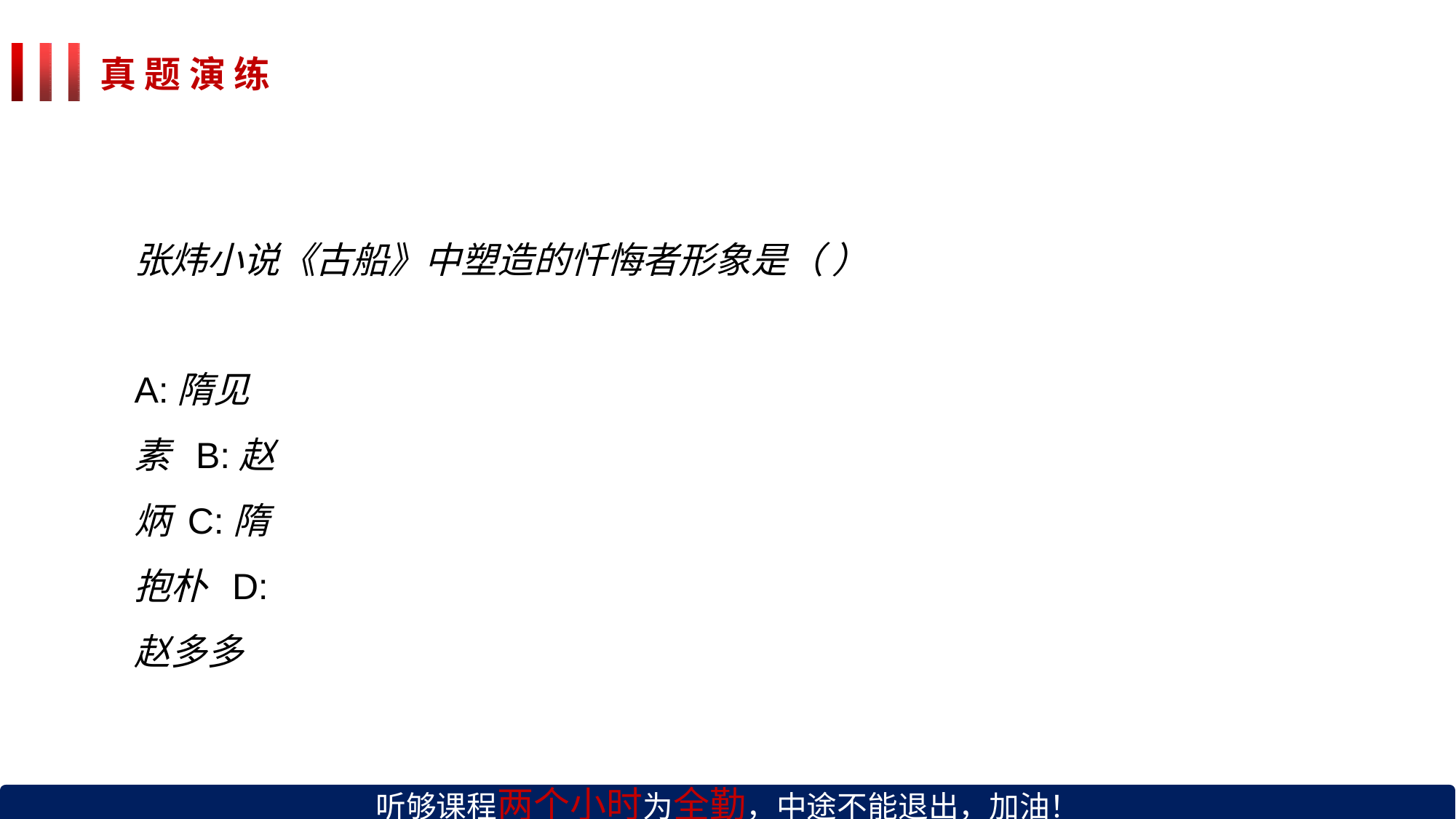

# 真 题 演 练
张炜小说《古船》中塑造的忏悔者形象是（ ）

A:隋见素  B:赵炳 C:隋抱朴  D:赵多多
24

听够课程两个小时为全勤，中途不能退出，加油！